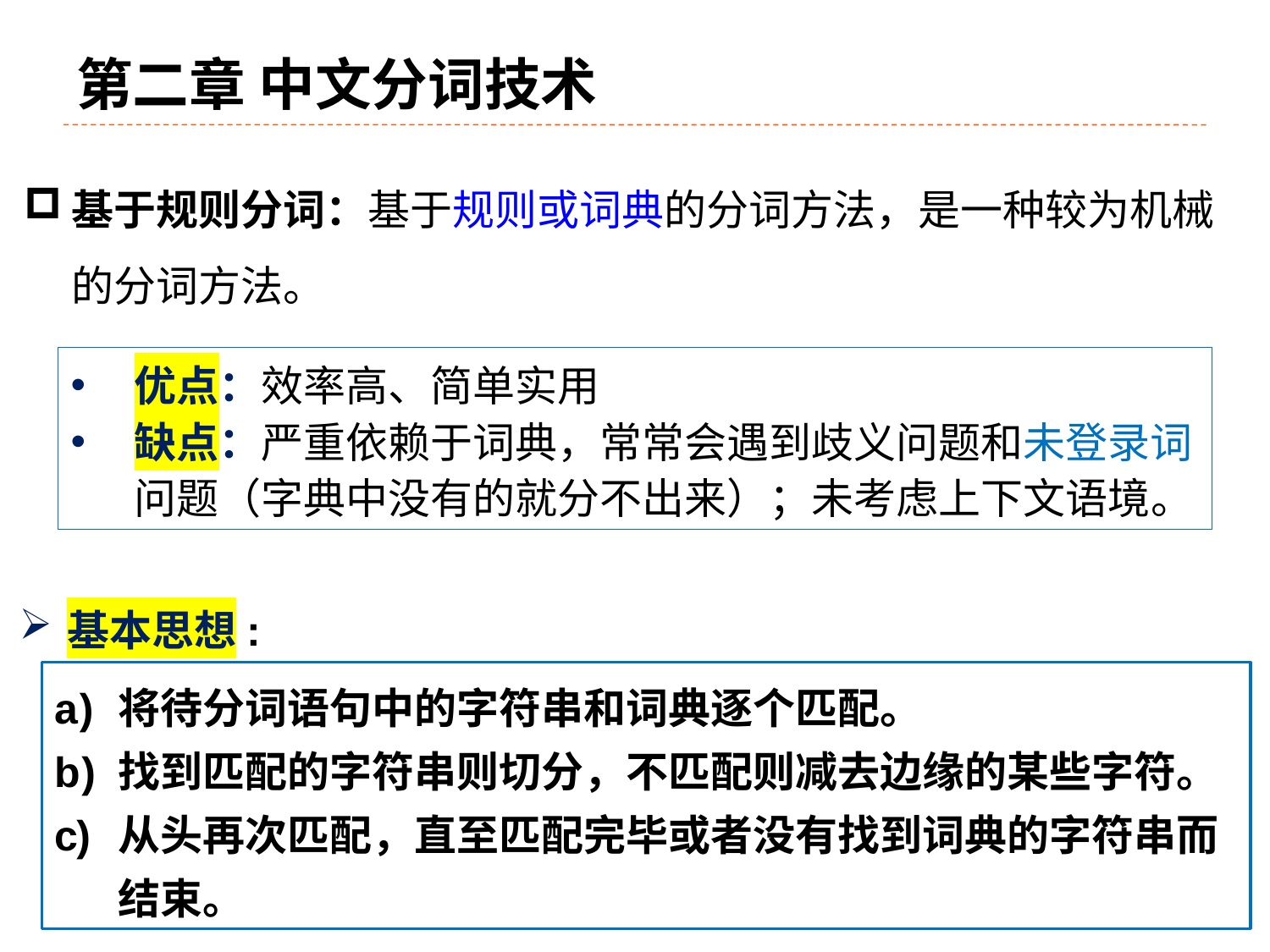

# 第二章 中文分词技术
基于规则分词：基于规则或词典的分词方法，是一种较为机械的分词方法。
优点：效率高、简单实用
缺点：严重依赖于词典，常常会遇到歧义问题和未登录词问题（字典中没有的就分不出来）；未考虑上下文语境。
基本思想:
将待分词语句中的字符串和词典逐个匹配。
找到匹配的字符串则切分，不匹配则减去边缘的某些字符。
从头再次匹配，直至匹配完毕或者没有找到词典的字符串而结束。